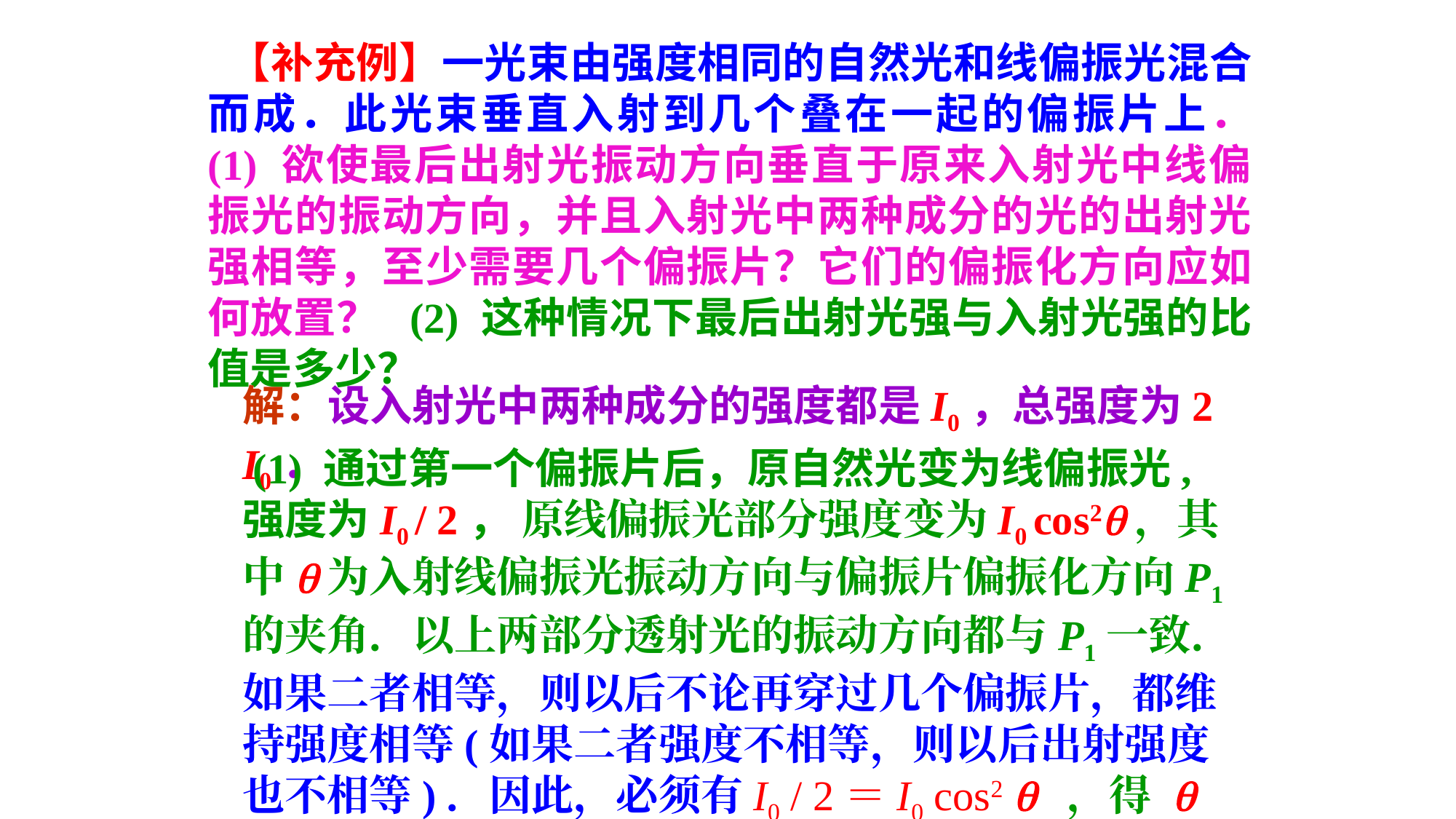

【补充例】一光束由强度相同的自然光和线偏振光混合而成．此光束垂直入射到几个叠在一起的偏振片上． (1) 欲使最后出射光振动方向垂直于原来入射光中线偏振光的振动方向，并且入射光中两种成分的光的出射光强相等，至少需要几个偏振片？它们的偏振化方向应如何放置？  (2) 这种情况下最后出射光强与入射光强的比值是多少？
解：设入射光中两种成分的强度都是I0，总强度为2 I0．
 (1) 通过第一个偏振片后，原自然光变为线偏振光,强度为I0 / 2， 原线偏振光部分强度变为I0 cos2θ，其中θ为入射线偏振光振动方向与偏振片偏振化方向P1的夹角．以上两部分透射光的振动方向都与P1一致．如果二者相等，则以后不论再穿过几个偏振片，都维持强度相等(如果二者强度不相等，则以后出射强度也不相等)．因此，必须有I0 / 2＝I0 cos2 θ ，得 θ ＝45°